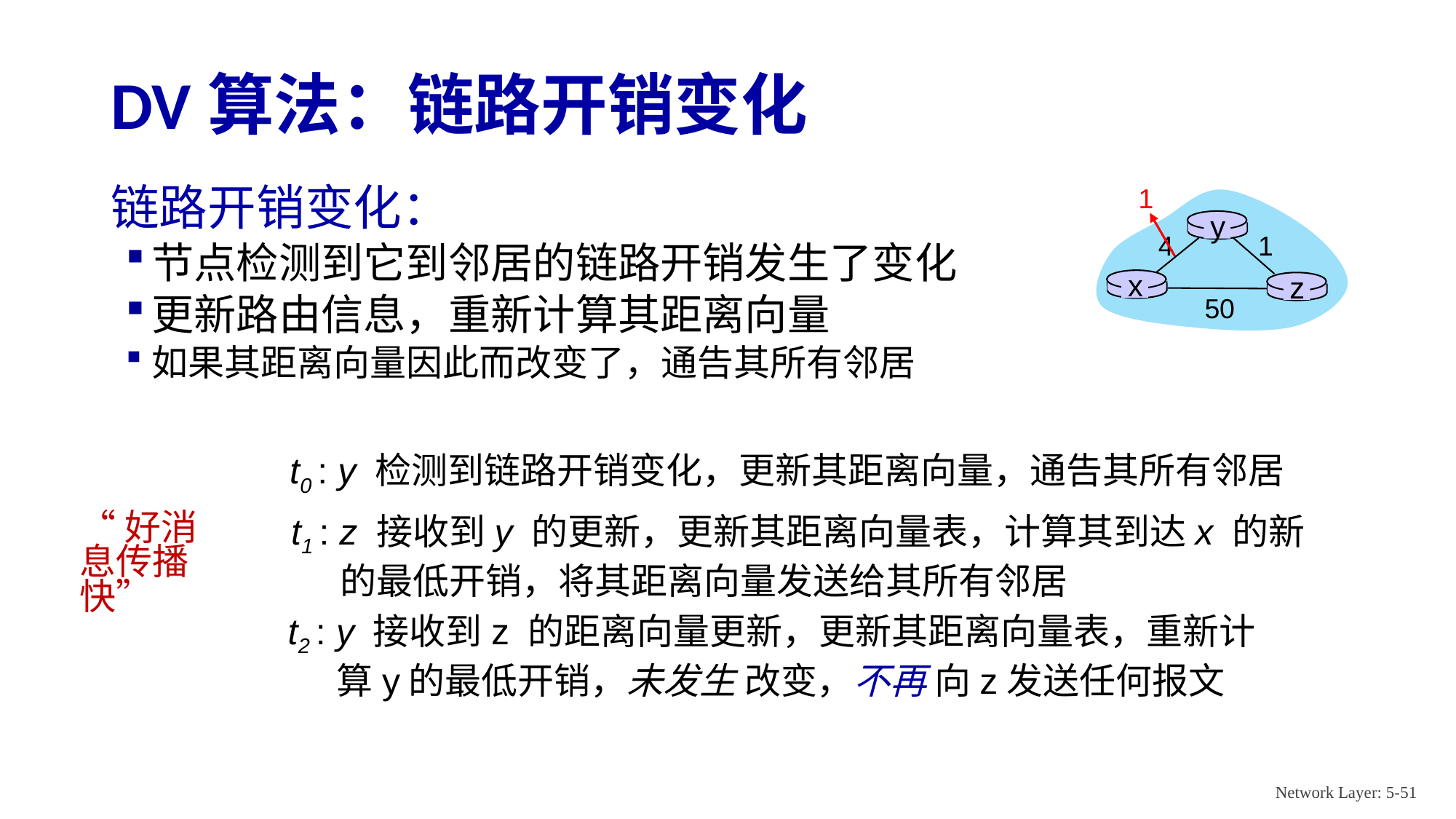

# DV算法：链路开销变化
1

y

4
1

x

z

50

链路开销变化：
节点检测到它到邻居的链路开销发生了变化
更新路由信息，重新计算其距离向量
如果其距离向量因此而改变了，通告其所有邻居
t0 : y 检测到链路开销变化，更新其距离向量，通告其所有邻居

t1 : z 接收到y 的更新，更新其距离向量表，计算其到达x 的新的最低开销，将其距离向量发送给其所有邻居

“好消息传播快”
t2 : y 接收到z 的距离向量更新，更新其距离向量表，重新计算y的最低开销，未发生 改变，不再 向z发送任何报文

Network Layer: 5-51